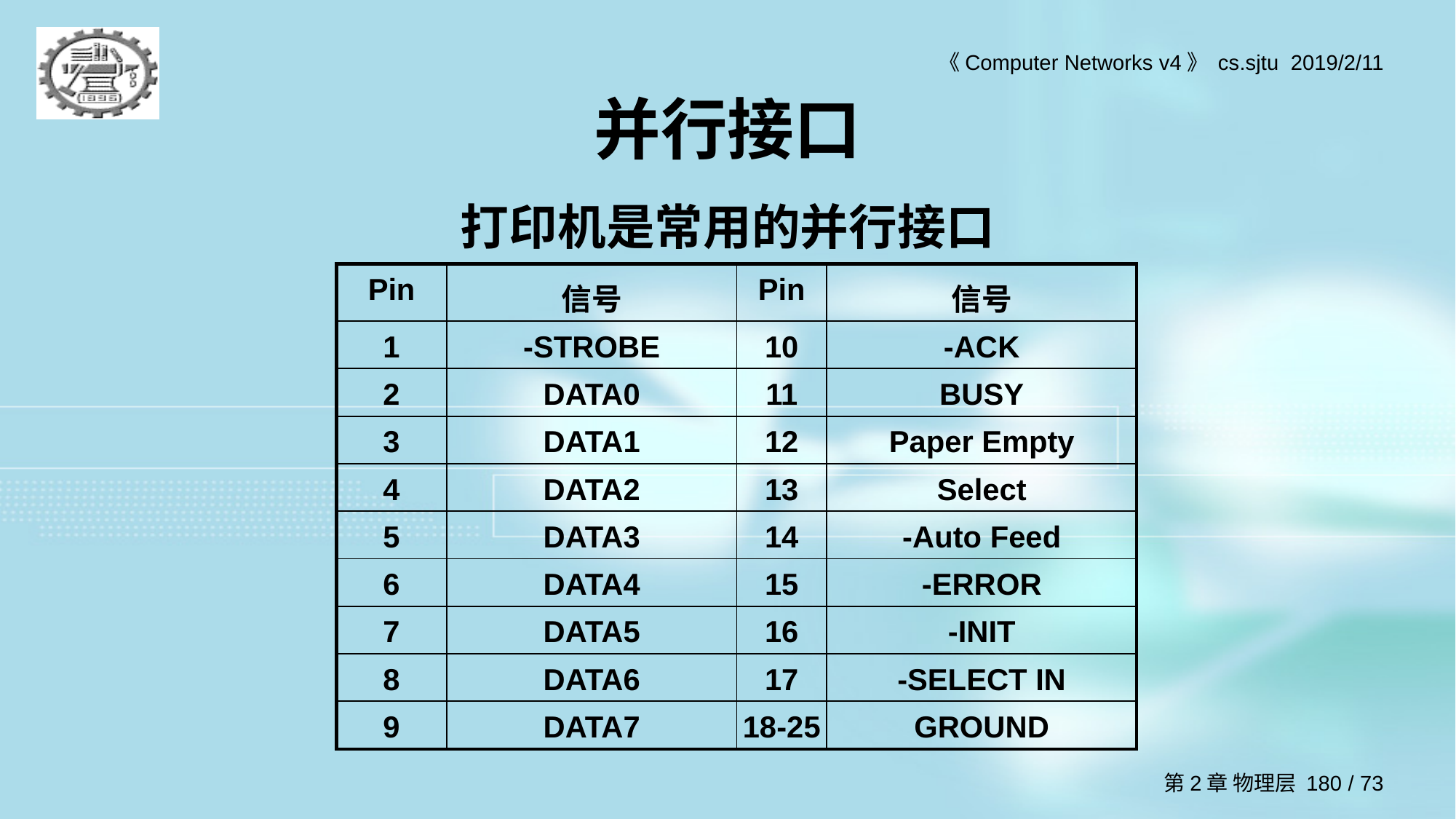

# 并行接口
打印机是常用的并行接口
| Pin | 信号 | Pin | 信号 |
| --- | --- | --- | --- |
| 1 | -STROBE | 10 | -ACK |
| 2 | DATA0 | 11 | BUSY |
| 3 | DATA1 | 12 | Paper Empty |
| 4 | DATA2 | 13 | Select |
| 5 | DATA3 | 14 | -Auto Feed |
| 6 | DATA4 | 15 | -ERROR |
| 7 | DATA5 | 16 | -INIT |
| 8 | DATA6 | 17 | -SELECT IN |
| 9 | DATA7 | 18-25 | GROUND |